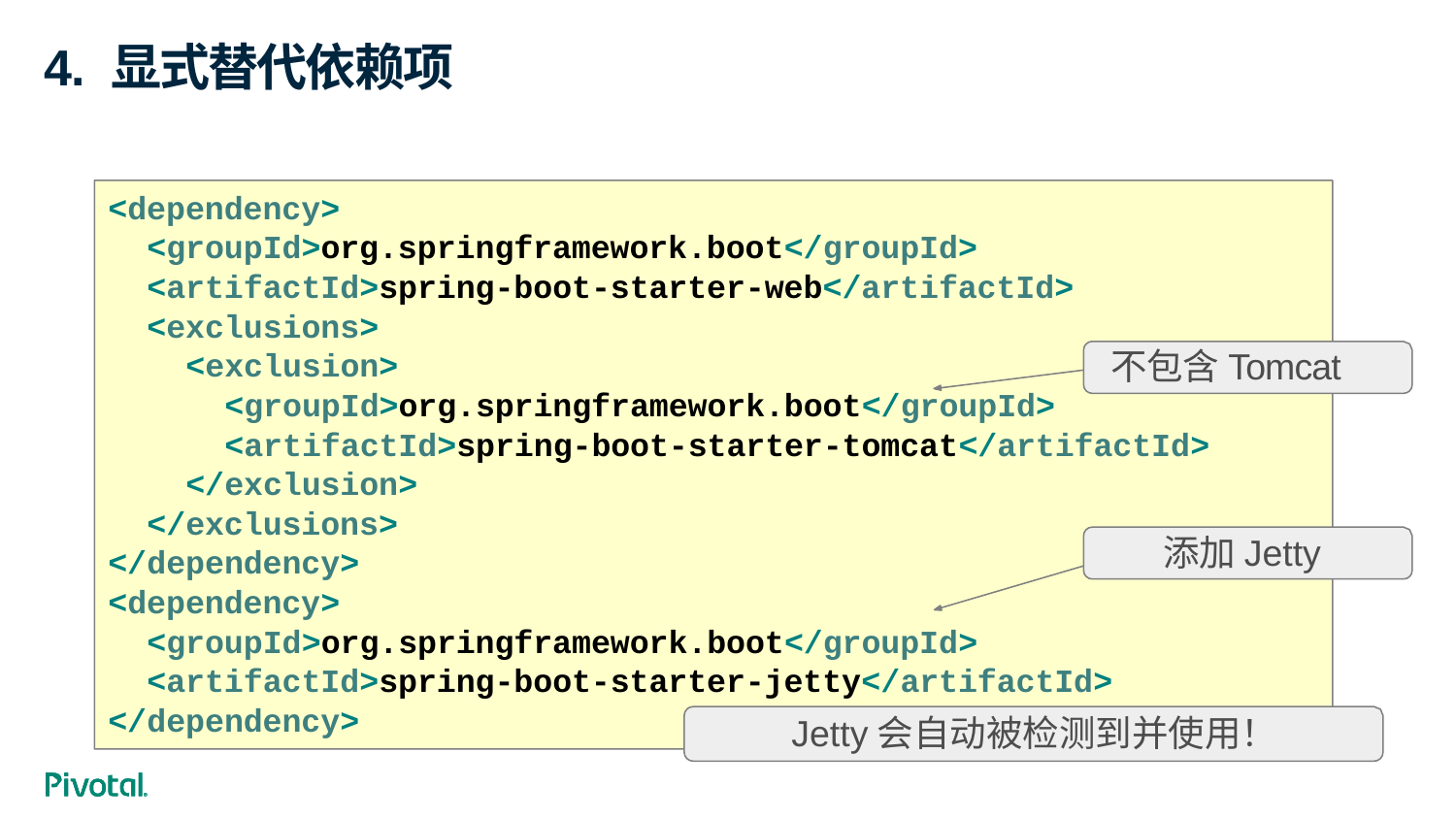

# 4. 显式替代依赖项

<dependency>
<groupId>org.springframework.boot</groupId>
<artifactId>spring-boot-starter-web</artifactId>
<exclusions>
<exclusion>
<groupId>org.springframework.boot</groupId>

不包含Tomcat
<artifactId>spring-boot-starter-tomcat</artifactId>
</exclusion>
</exclusions>

添加Jetty
</dependency>
<dependency>
<groupId>org.springframework.boot</groupId>
<artifactId>spring-boot-starter-jetty</artifactId>
</dependency>

Jetty会自动被检测到并使用！
30